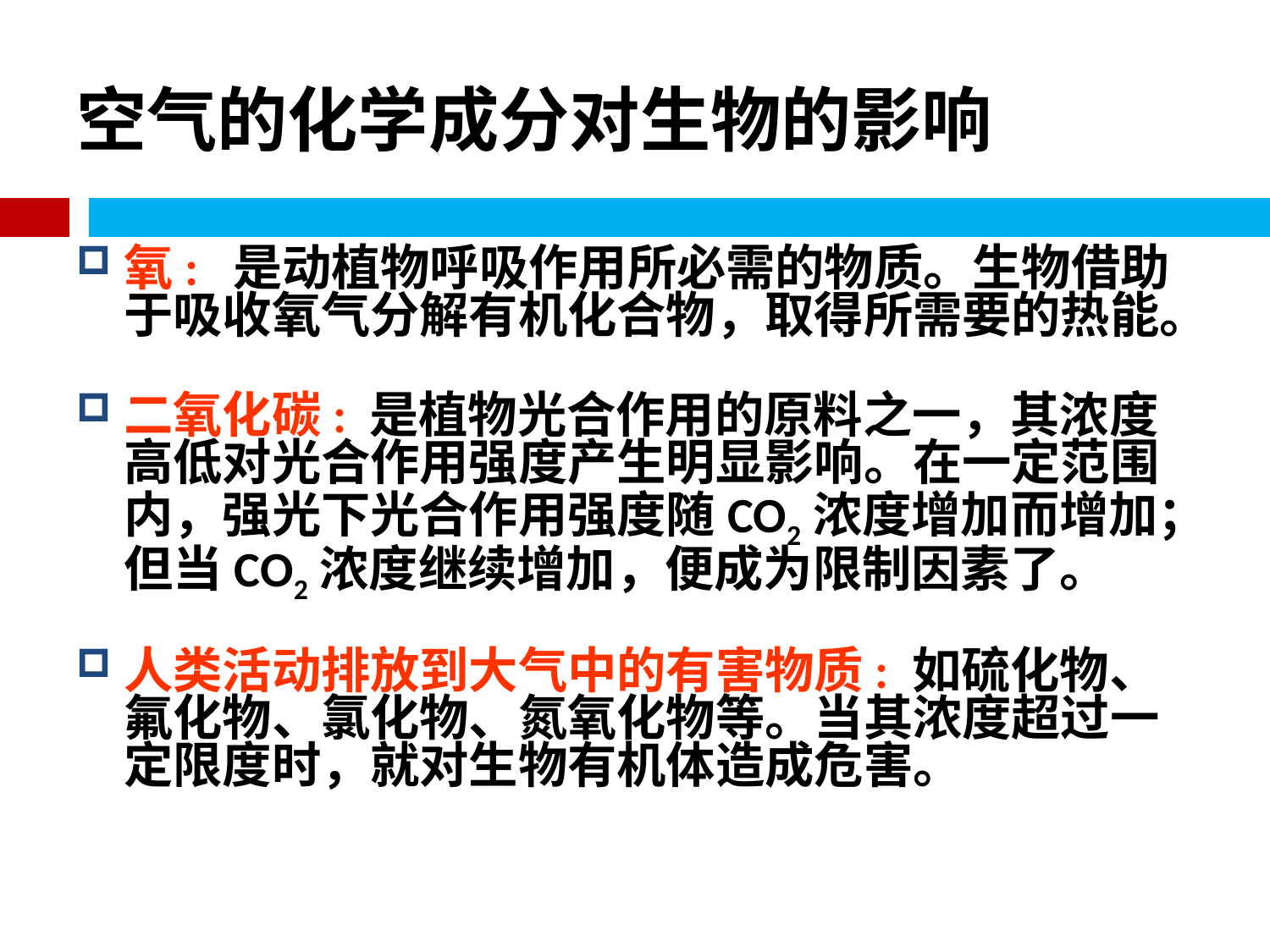

# 空气的化学成分对生物的影响
氧:  是动植物呼吸作用所必需的物质。生物借助于吸收氧气分解有机化合物，取得所需要的热能。
二氧化碳: 是植物光合作用的原料之一，其浓度高低对光合作用强度产生明显影响。在一定范围内，强光下光合作用强度随CO2浓度增加而增加；但当CO2浓度继续增加，便成为限制因素了。
人类活动排放到大气中的有害物质: 如硫化物、氟化物、氯化物、氮氧化物等。当其浓度超过一定限度时，就对生物有机体造成危害。